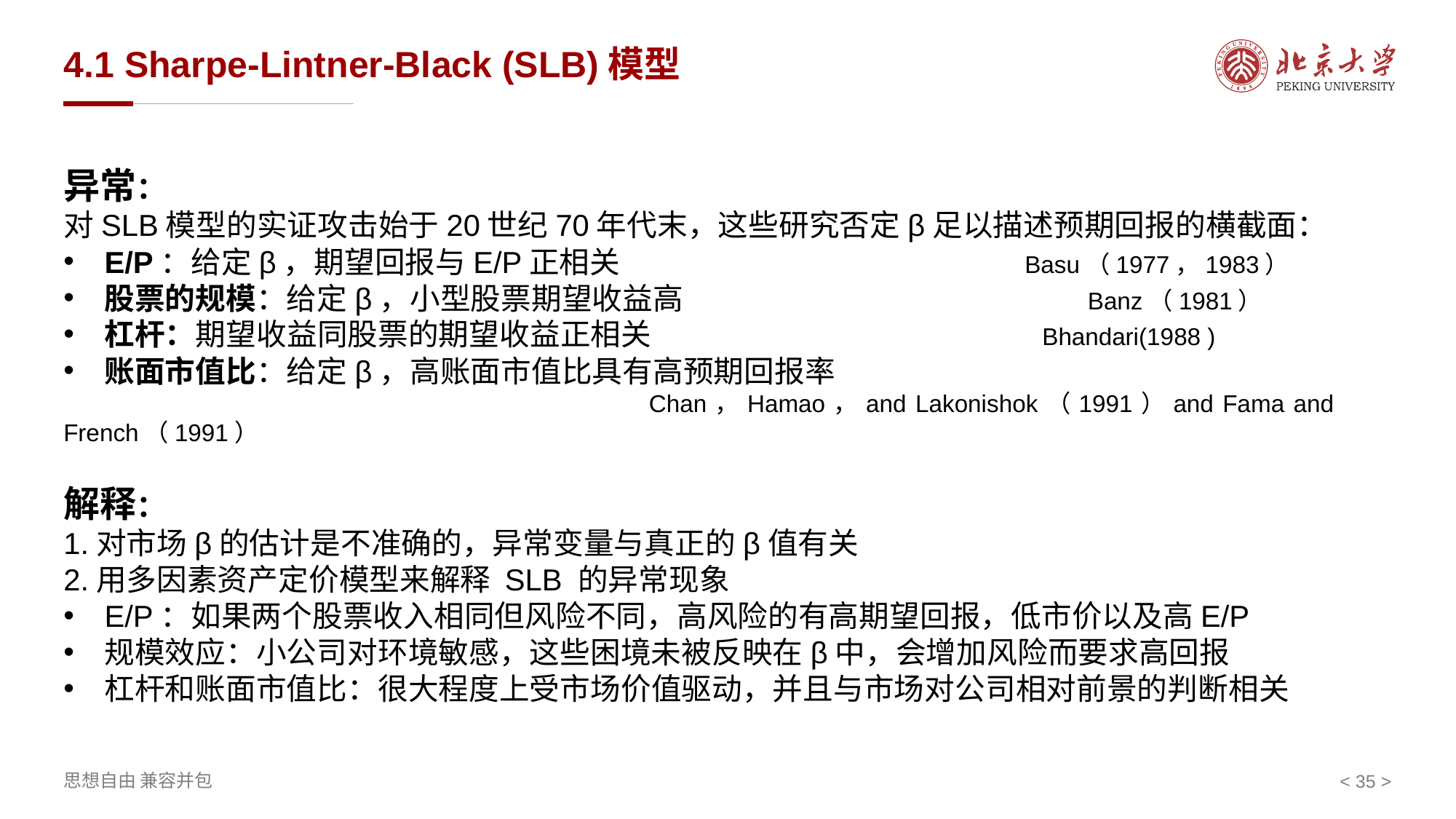

# 4.1 Sharpe-Lintner-Black (SLB)模型
异常：
对SLB模型的实证攻击始于20世纪70年代末，这些研究否定β足以描述预期回报的横截面：
E/P：给定β，期望回报与E/P正相关                                                           Basu（1977，1983）
股票的规模：给定β，小型股票期望收益高                                                           Banz（1981）
杠杆：期望收益同股票的期望收益正相关                                                         Bhandari(1988 )
账面市值比：给定β，高账面市值比具有高预期回报率
                                                                Chan，Hamao，and Lakonishok（1991）and Fama and French（1991）
解释：
1.对市场β的估计是不准确的，异常变量与真正的β值有关
2.用多因素资产定价模型来解释 SLB 的异常现象
E/P：如果两个股票收入相同但风险不同，高风险的有高期望回报，低市价以及高E/P
规模效应：小公司对环境敏感，这些困境未被反映在β中，会增加风险而要求高回报
杠杆和账面市值比：很大程度上受市场价值驱动，并且与市场对公司相对前景的判断相关
< 35 >